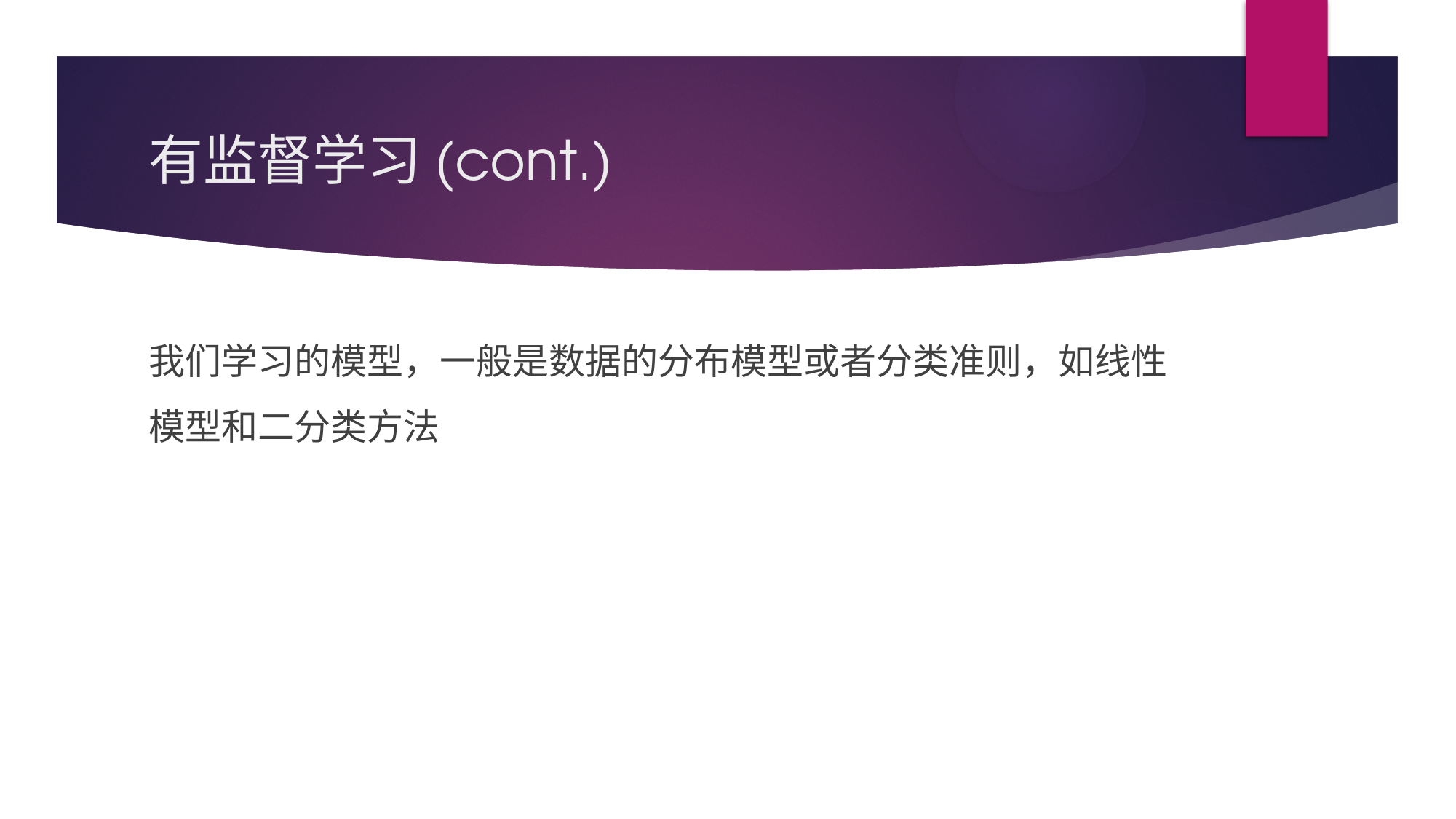

# 有监督学习(cont.)
我们学习的模型，一般是数据的分布模型或者分类准则，如线性模型和二分类方法